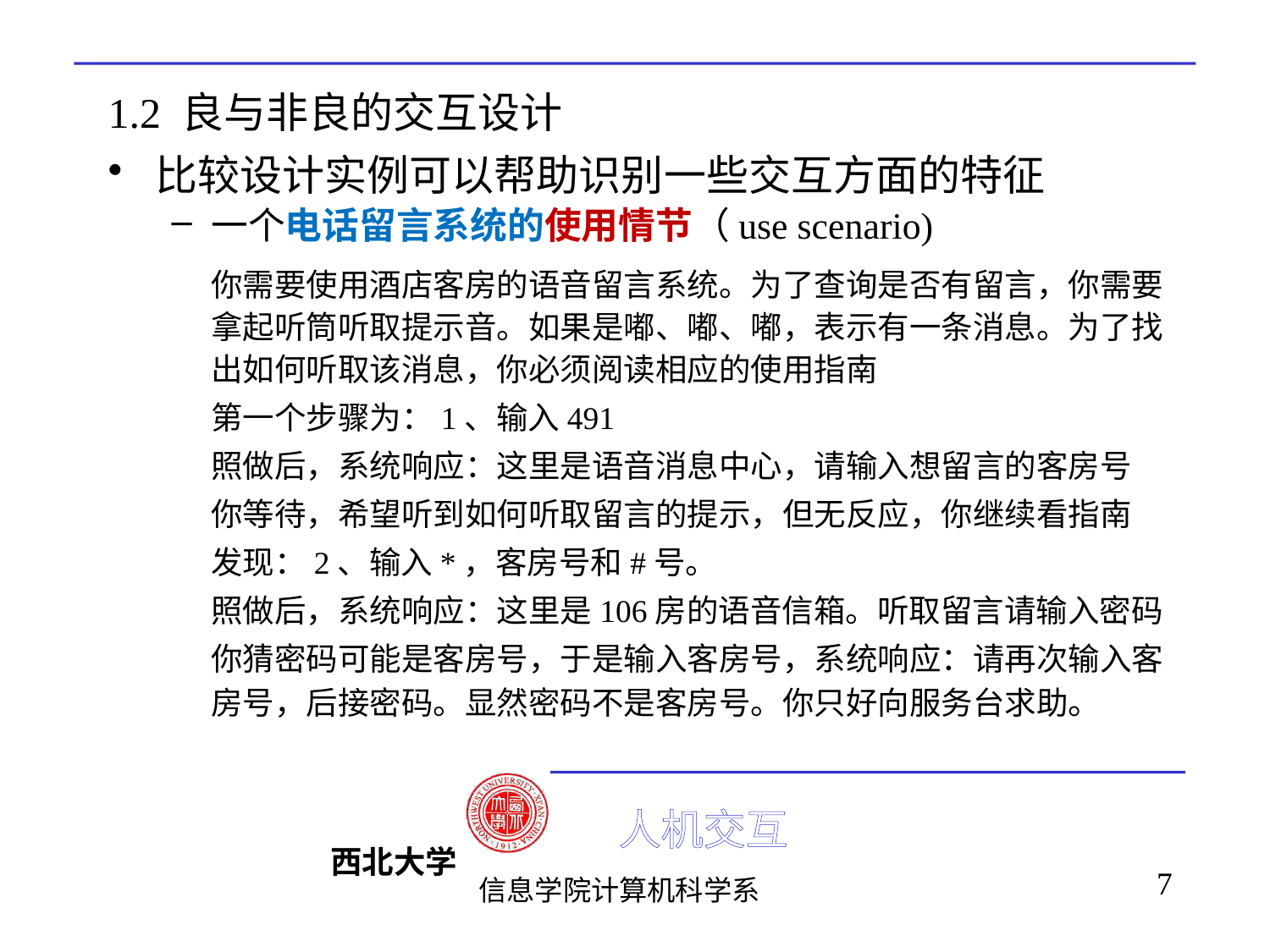

# 1.2 良与非良的交互设计
比较设计实例可以帮助识别一些交互方面的特征
一个电话留言系统的使用情节（use scenario)
	你需要使用酒店客房的语音留言系统。为了查询是否有留言，你需要拿起听筒听取提示音。如果是嘟、嘟、嘟，表示有一条消息。为了找出如何听取该消息，你必须阅读相应的使用指南
	第一个步骤为：1、输入491
	照做后，系统响应：这里是语音消息中心，请输入想留言的客房号
	你等待，希望听到如何听取留言的提示，但无反应，你继续看指南
	发现：2、输入*，客房号和#号。
	照做后，系统响应：这里是106房的语音信箱。听取留言请输入密码
	你猜密码可能是客房号，于是输入客房号，系统响应：请再次输入客房号，后接密码。显然密码不是客房号。你只好向服务台求助。
7